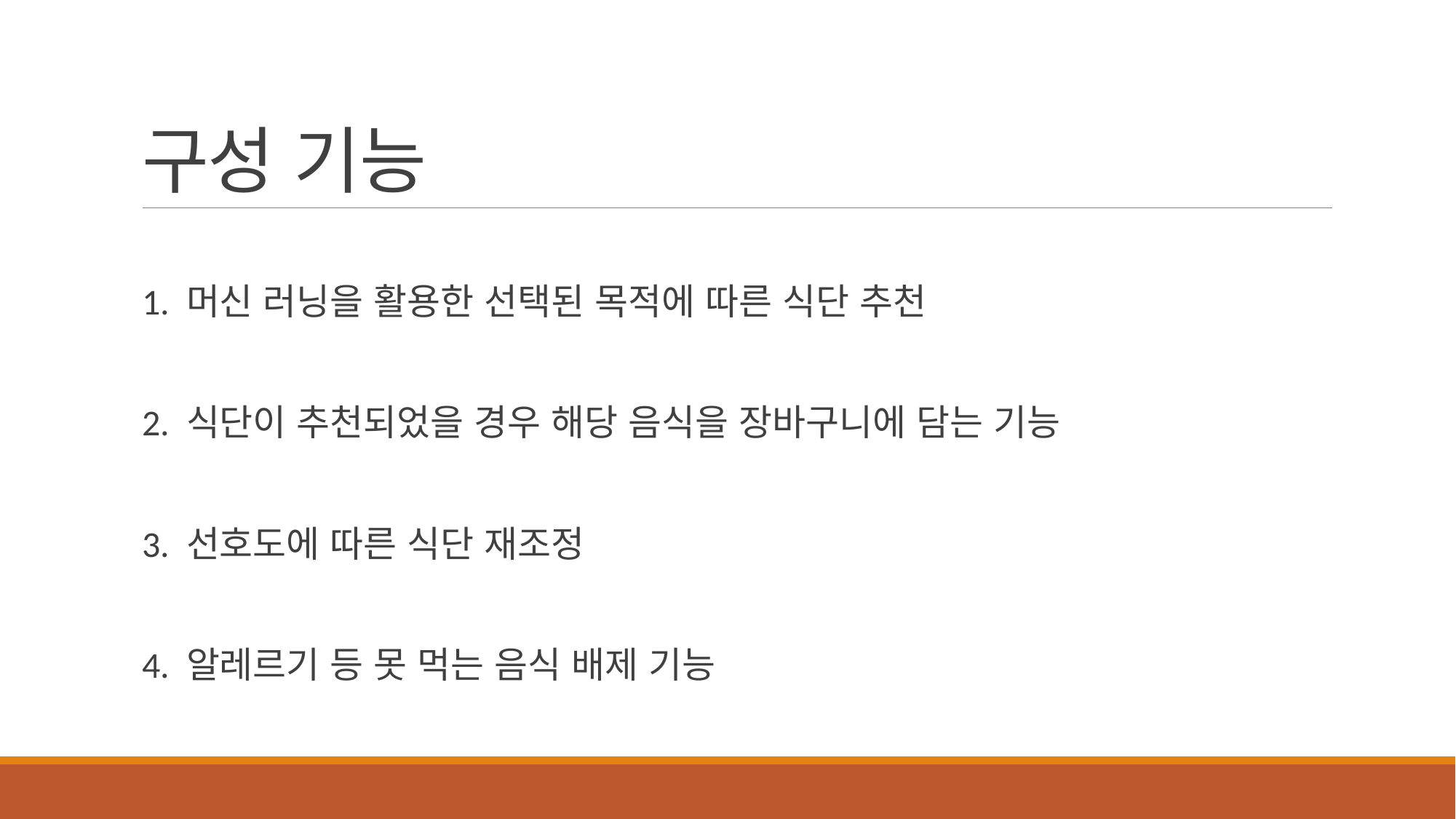

# 구성 기능

1. 머신 러닝을 활용한 선택된 목적에 따른 식단 추천

2. 식단이 추천되었을 경우 해당 음식을 장바구니에 담는 기능

3. 선호도에 따른 식단 재조정

4. 알레르기 등 못 먹는 음식 배제 기능